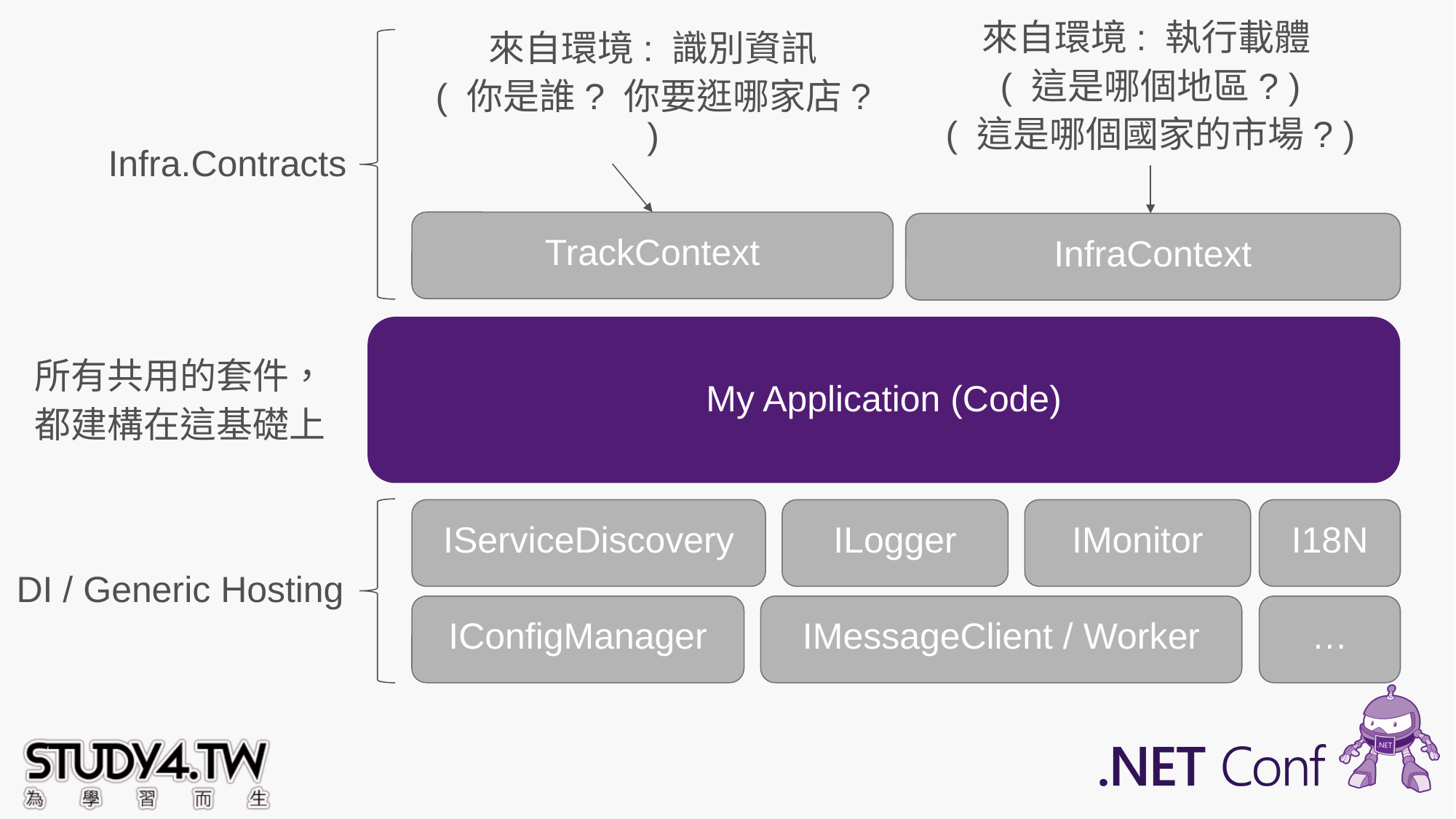

來自環境: 執行載體
( 這是哪個地區? )
( 這是哪個國家的市場? )
來自環境: 識別資訊
( 你是誰? 你要逛哪家店? )

Infra.Contracts
TrackContext
InfraContext
My Application (Code)
所有共用的套件，
都建構在這基礎上

I18N
IServiceDiscovery
ILogger
IMonitor
DI / Generic Hosting
IConfigManager
IMessageClient / Worker
…